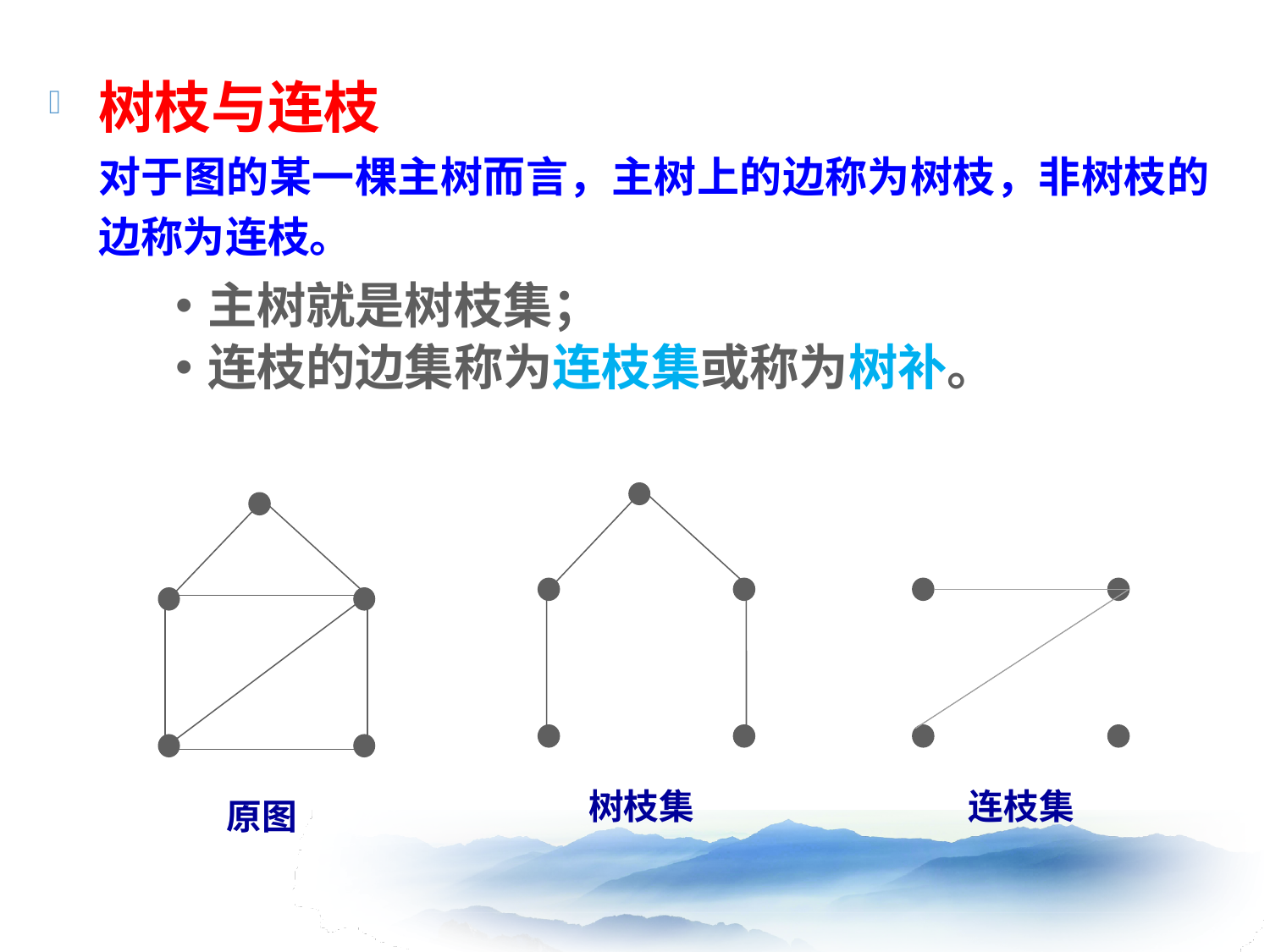

树枝与连枝
对于图的某一棵主树而言，主树上的边称为树枝，非树枝的边称为连枝。
主树就是树枝集；
连枝的边集称为连枝集或称为树补。

树枝集
原图

连枝集